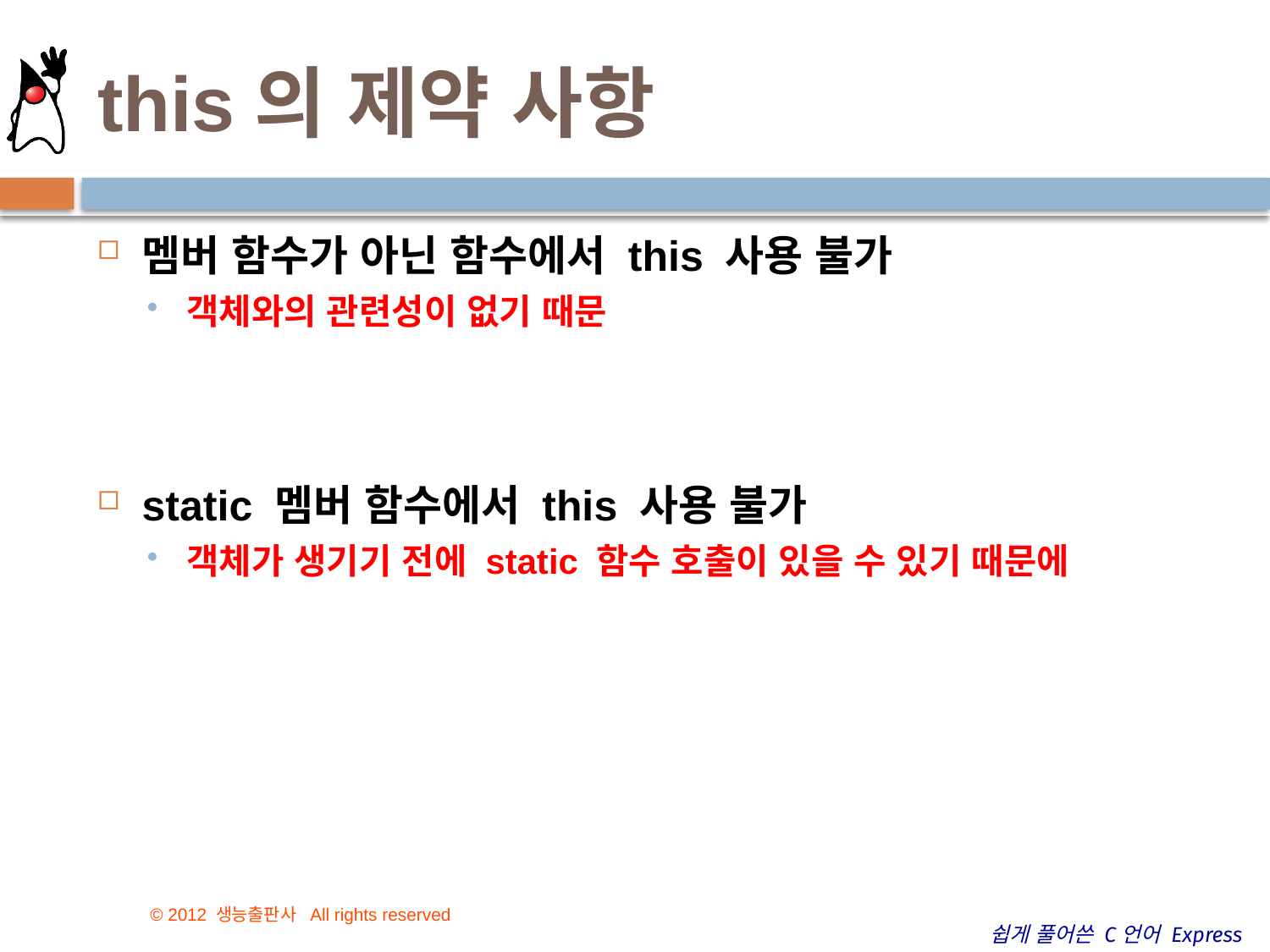

# this의 제약 사항
멤버 함수가 아닌 함수에서 this 사용 불가
객체와의 관련성이 없기 때문

static 멤버 함수에서 this 사용 불가
객체가 생기기 전에 static 함수 호출이 있을 수 있기 때문에